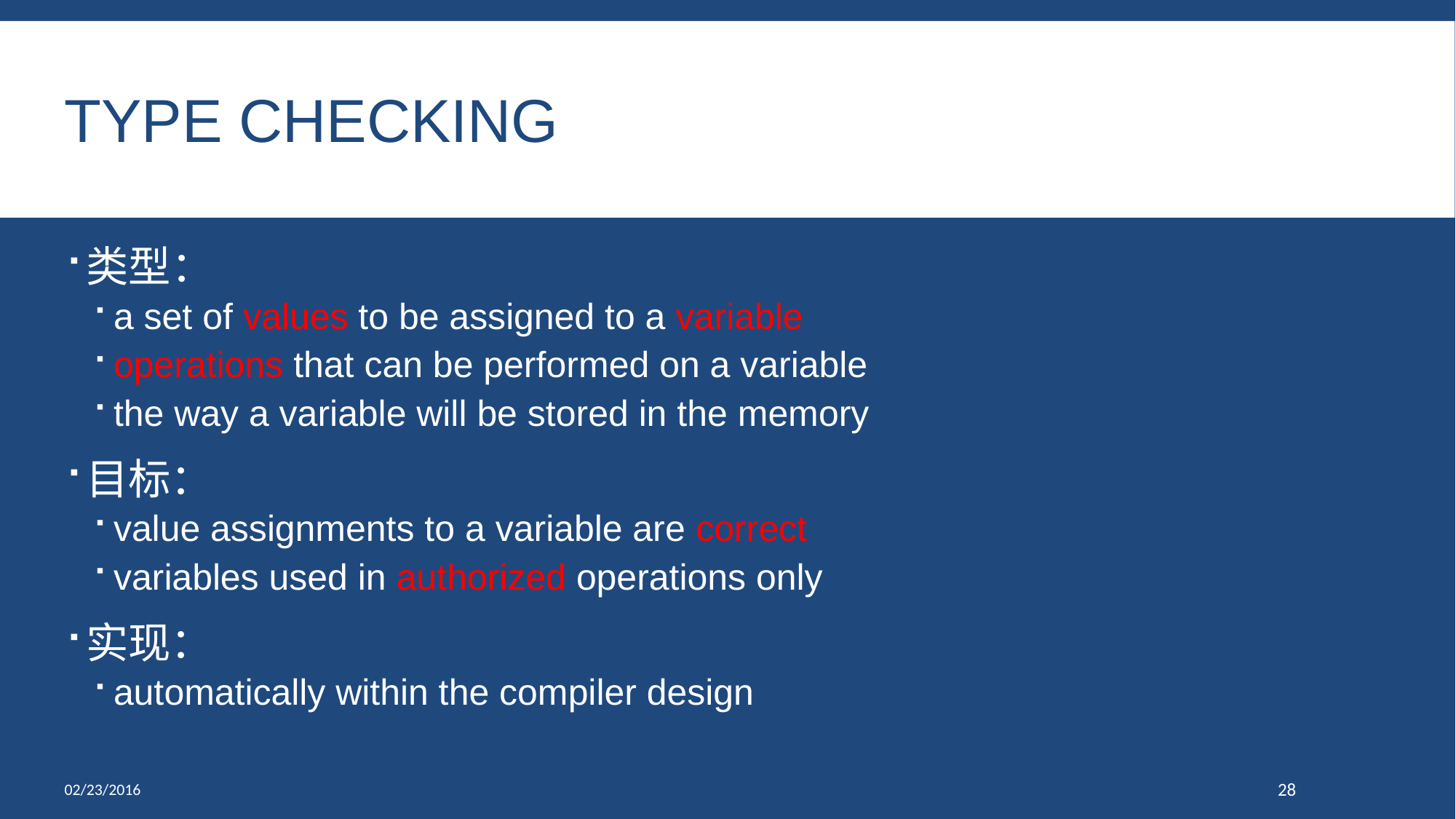

# Type Checking
类型：
a set of values to be assigned to a variable
operations that can be performed on a variable
the way a variable will be stored in the memory
目标：
value assignments to a variable are correct
variables used in authorized operations only
实现：
automatically within the compiler design
02/23/2016
28